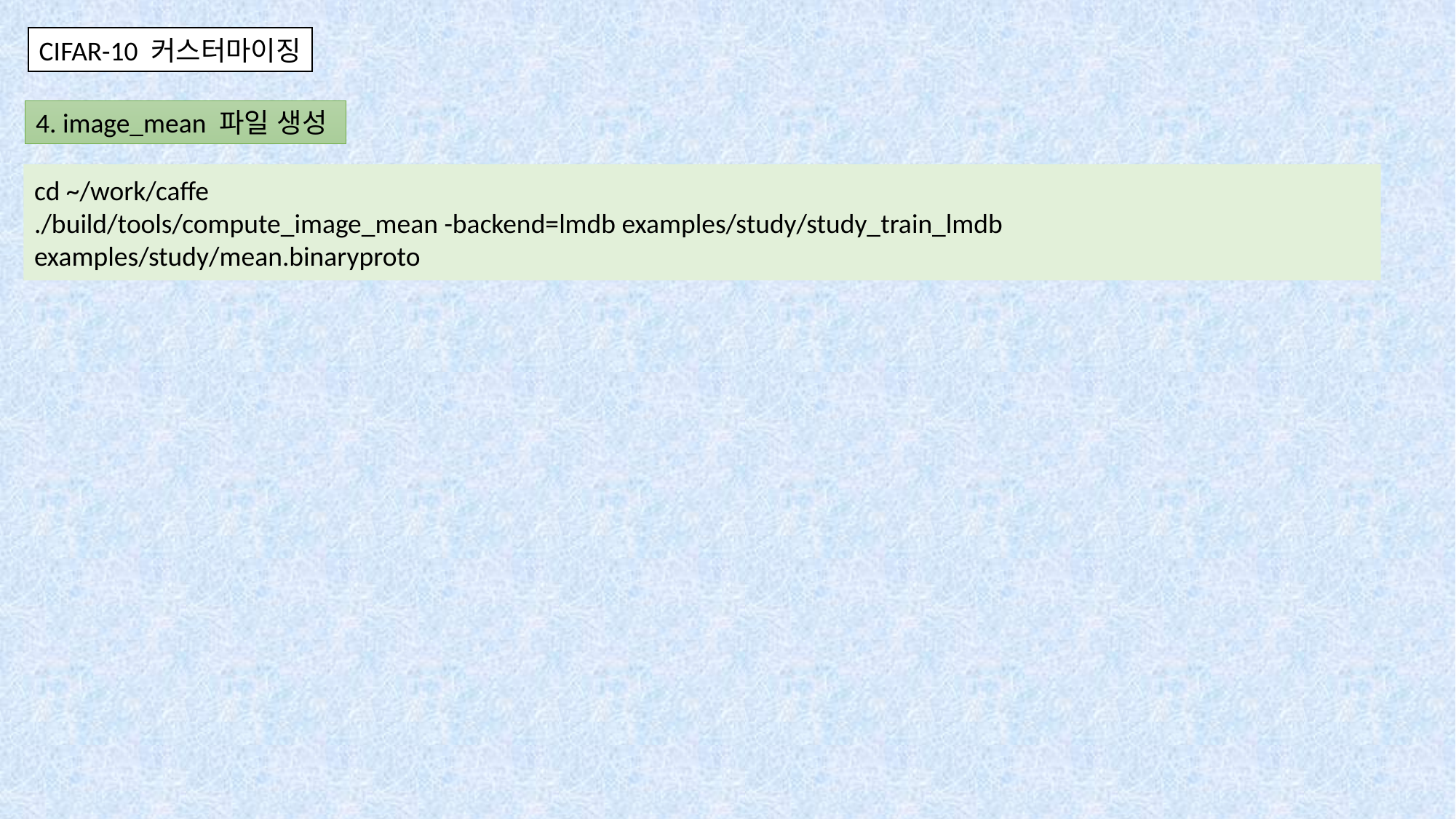

CIFAR-10 커스터마이징
4. image_mean 파일 생성
cd ~/work/caffe
./build/tools/compute_image_mean -backend=lmdb examples/study/study_train_lmdb examples/study/mean.binaryproto